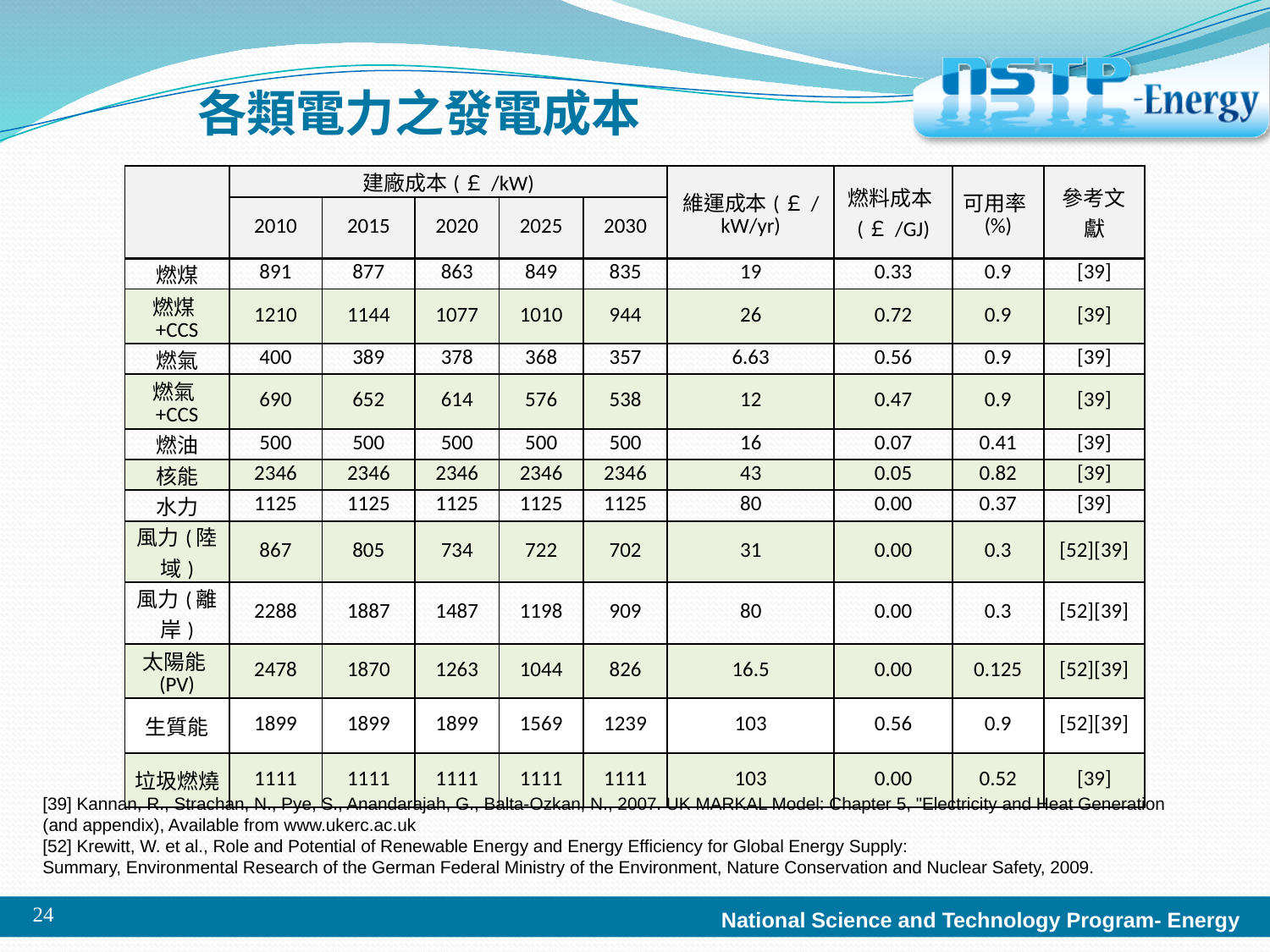

# 各類電力之發電成本
|  | 建廠成本(￡/kW) |  |  |  |  | 維運成本(￡/kW/yr) | 燃料成本(￡/GJ) | 可用率(%) | 參考文獻 |
| --- | --- | --- | --- | --- | --- | --- | --- | --- | --- |
|  | 2010 | 2015 | 2020 | 2025 | 2030 |  |  |  |  |
| 燃煤 | 891 | 877 | 863 | 849 | 835 | 19 | 0.33 | 0.9 | [39] |
| 燃煤+CCS | 1210 | 1144 | 1077 | 1010 | 944 | 26 | 0.72 | 0.9 | [39] |
| 燃氣 | 400 | 389 | 378 | 368 | 357 | 6.63 | 0.56 | 0.9 | [39] |
| 燃氣+CCS | 690 | 652 | 614 | 576 | 538 | 12 | 0.47 | 0.9 | [39] |
| 燃油 | 500 | 500 | 500 | 500 | 500 | 16 | 0.07 | 0.41 | [39] |
| 核能 | 2346 | 2346 | 2346 | 2346 | 2346 | 43 | 0.05 | 0.82 | [39] |
| 水力 | 1125 | 1125 | 1125 | 1125 | 1125 | 80 | 0.00 | 0.37 | [39] |
| 風力(陸域) | 867 | 805 | 734 | 722 | 702 | 31 | 0.00 | 0.3 | [52][39] |
| 風力(離岸) | 2288 | 1887 | 1487 | 1198 | 909 | 80 | 0.00 | 0.3 | [52][39] |
| 太陽能(PV) | 2478 | 1870 | 1263 | 1044 | 826 | 16.5 | 0.00 | 0.125 | [52][39] |
| 生質能 | 1899 | 1899 | 1899 | 1569 | 1239 | 103 | 0.56 | 0.9 | [52][39] |
| 垃圾燃燒 | 1111 | 1111 | 1111 | 1111 | 1111 | 103 | 0.00 | 0.52 | [39] |
[39] Kannan, R., Strachan, N., Pye, S., Anandarajah, G., Balta-Ozkan, N., 2007. UK MARKAL Model: Chapter 5, "Electricity and Heat Generation (and appendix), Available from www.ukerc.ac.uk
[52] Krewitt, W. et al., Role and Potential of Renewable Energy and Energy Efficiency for Global Energy Supply:
Summary, Environmental Research of the German Federal Ministry of the Environment, Nature Conservation and Nuclear Safety, 2009.
24